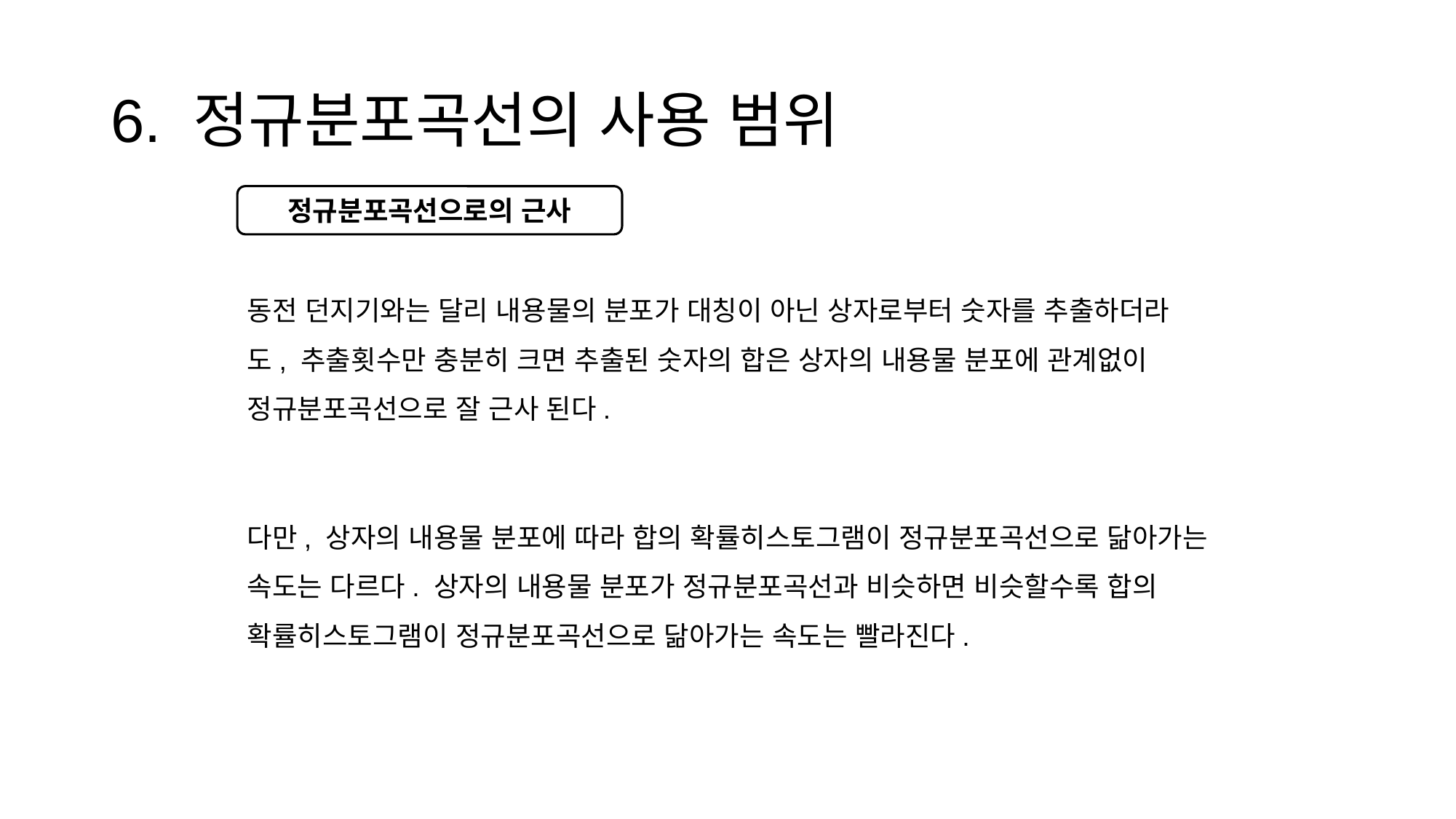

# 6. 정규분포곡선의 사용 범위
정규분포곡선으로의 근사

동전 던지기와는 달리 내용물의 분포가 대칭이 아닌 상자로부터 숫자를 추출하더라도, 추출횟수만 충분히 크면 추출된 숫자의 합은 상자의 내용물 분포에 관계없이 정규분포곡선으로 잘 근사 된다.

다만, 상자의 내용물 분포에 따라 합의 확률히스토그램이 정규분포곡선으로 닮아가는 속도는 다르다. 상자의 내용물 분포가 정규분포곡선과 비슷하면 비슷할수록 합의 확률히스토그램이 정규분포곡선으로 닮아가는 속도는 빨라진다.